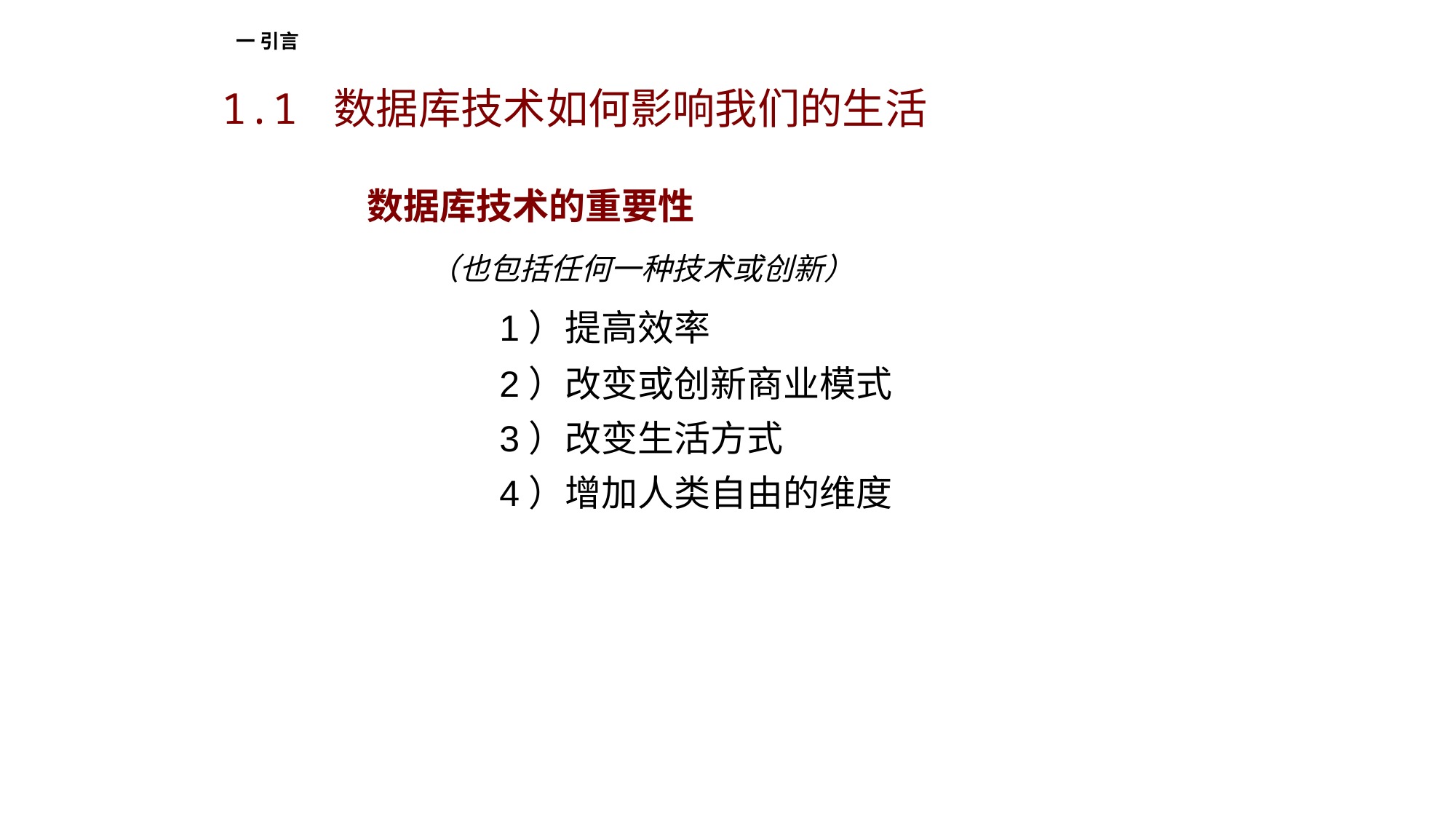

# 一 引言
1.1 数据库技术如何影响我们的生活
        数据库技术的重要性
 	   （也包括任何一种技术或创新）
		1）提高效率
		2）改变或创新商业模式
		3）改变生活方式
		4）增加人类自由的维度
6